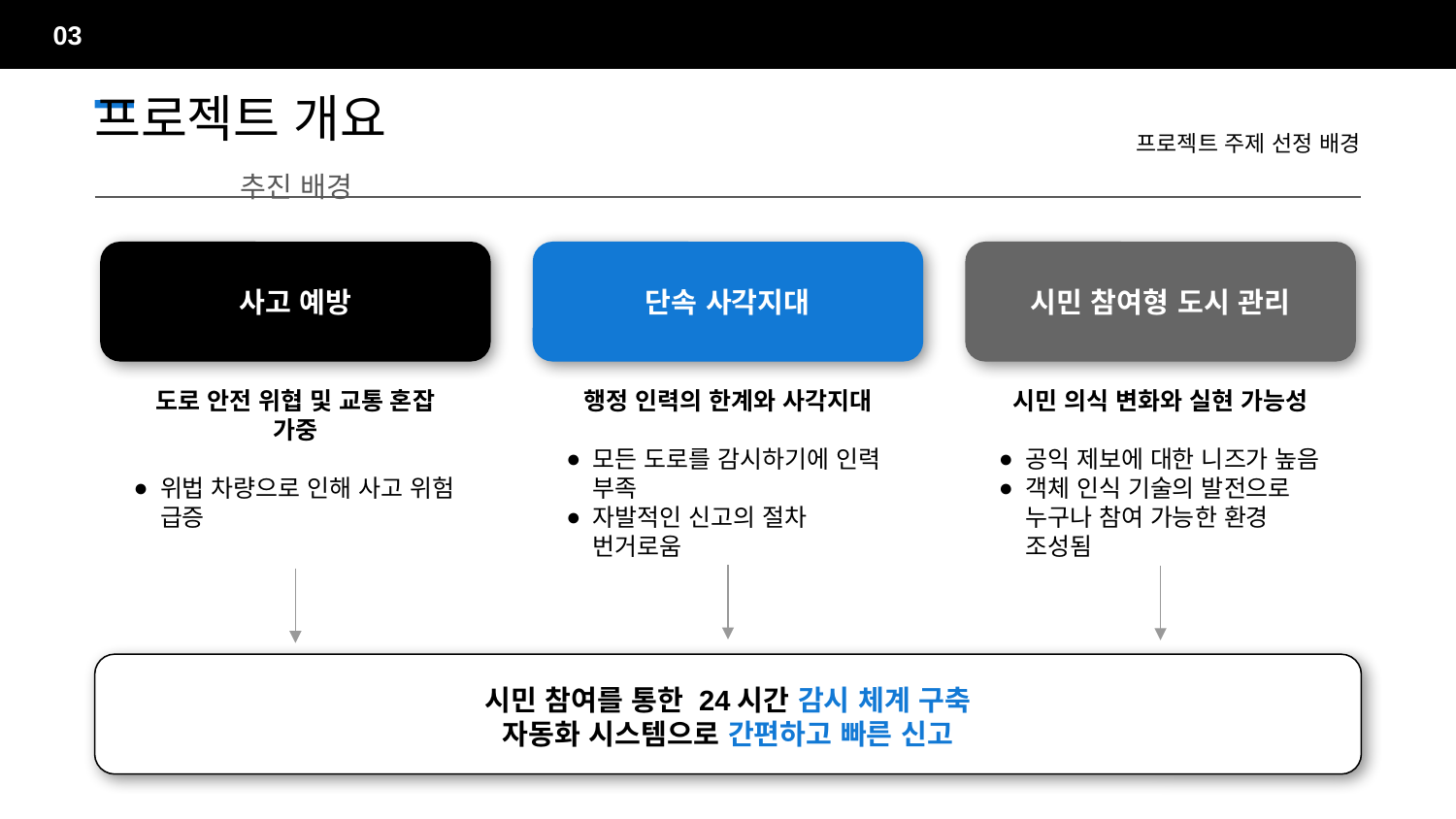

03

프로젝트 주제 선정 배경
프로젝트 개요		추진 배경
사고 예방
단속 사각지대
시민 참여형 도시 관리
도로 안전 위협 및 교통 혼잡 가중

위법 차량으로 인해 사고 위험 급증
행정 인력의 한계와 사각지대

모든 도로를 감시하기에 인력 부족
자발적인 신고의 절차 번거로움
시민 의식 변화와 실현 가능성

공익 제보에 대한 니즈가 높음
객체 인식 기술의 발전으로 누구나 참여 가능한 환경 조성됨
시민 참여를 통한 24시간 감시 체계 구축
자동화 시스템으로 간편하고 빠른 신고